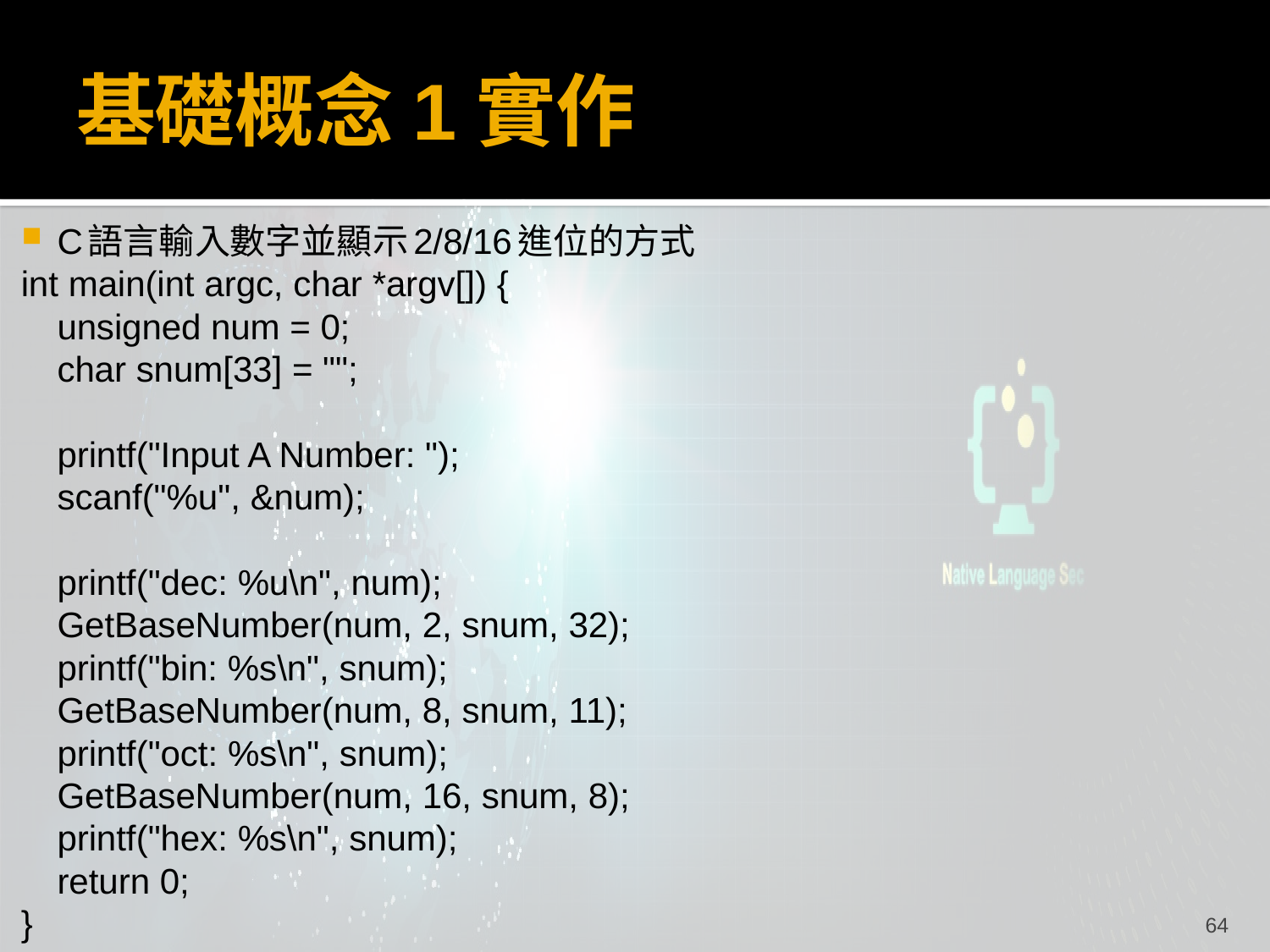

# 基礎概念1實作
C語言輸入數字並顯示2/8/16進位的方式
int main(int argc, char *argv[]) {
	unsigned num = 0;
	char snum[33] = "";

	printf("Input A Number: ");
	scanf("%u", &num);

	printf("dec: %u\n", num);
	GetBaseNumber(num, 2, snum, 32);
	printf("bin: %s\n", snum);
	GetBaseNumber(num, 8, snum, 11);
	printf("oct: %s\n", snum);
	GetBaseNumber(num, 16, snum, 8);
	printf("hex: %s\n", snum);
	return 0;
}
64